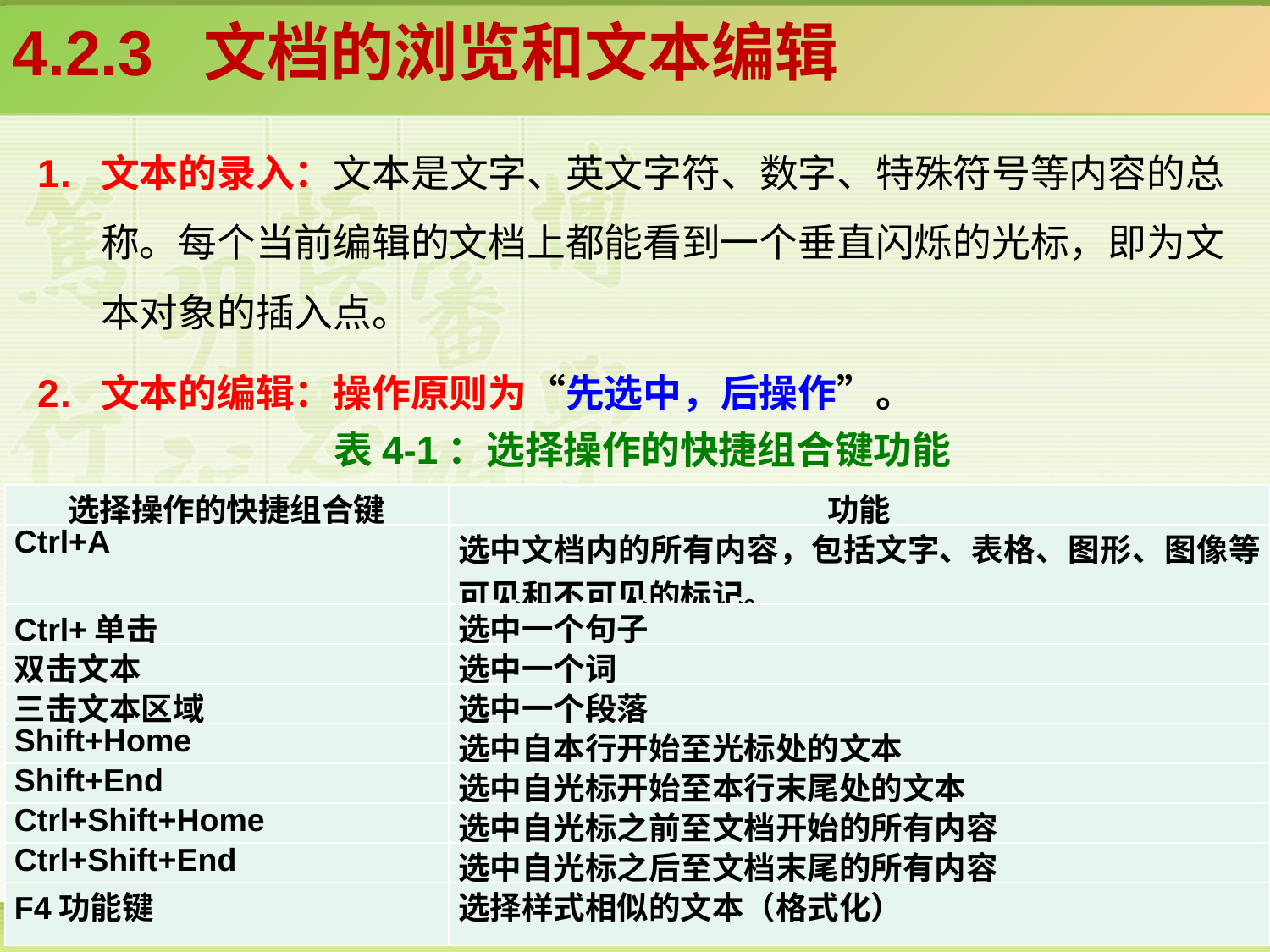

4.2.3  文档的浏览和文本编辑

文本的录入：文本是文字、英文字符、数字、特殊符号等内容的总称。每个当前编辑的文档上都能看到一个垂直闪烁的光标，即为文本对象的插入点。
文本的编辑：操作原则为“先选中，后操作”。
表4-1：选择操作的快捷组合键功能
| 选择操作的快捷组合键 | 功能 |
| --- | --- |
| Ctrl+A | 选中文档内的所有内容，包括文字、表格、图形、图像等可见和不可见的标记。 |
| Ctrl+单击 | 选中一个句子 |
| 双击文本 | 选中一个词 |
| 三击文本区域 | 选中一个段落 |
| Shift+Home | 选中自本行开始至光标处的文本 |
| Shift+End | 选中自光标开始至本行末尾处的文本 |
| Ctrl+Shift+Home | 选中自光标之前至文档开始的所有内容 |
| Ctrl+Shift+End | 选中自光标之后至文档末尾的所有内容 |
| F4功能键 | 选择样式相似的文本（格式化） |

14